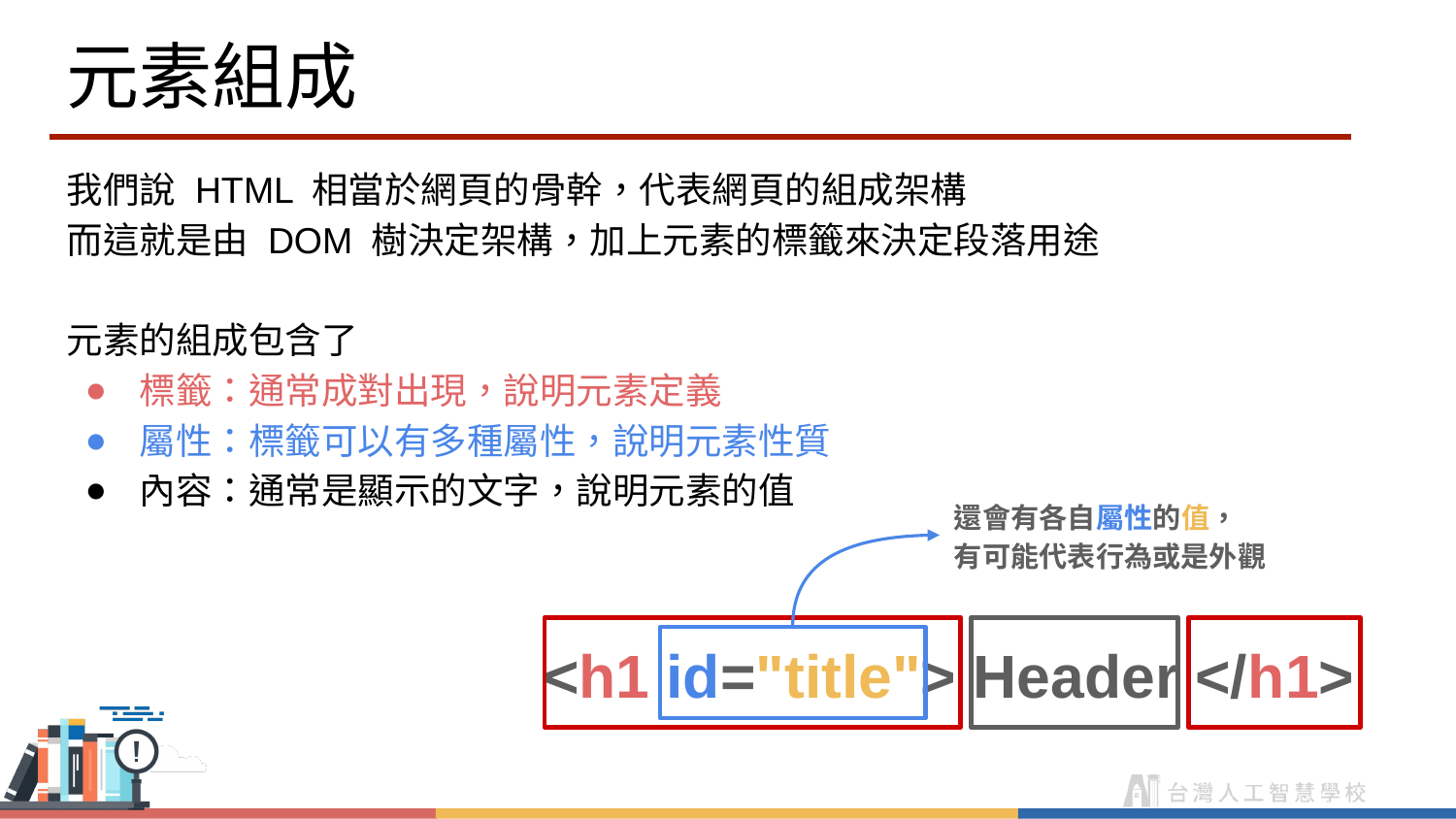

# 元素組成
我們說 HTML 相當於網頁的骨幹，代表網頁的組成架構
而這就是由 DOM 樹決定架構，加上元素的標籤來決定段落用途

元素的組成包含了
標籤：通常成對出現，說明元素定義
屬性：標籤可以有多種屬性，說明元素性質
內容：通常是顯示的文字，說明元素的值
還會有各自屬性的值，
有可能代表行為或是外觀
<h1 id="title"> Header </h1>